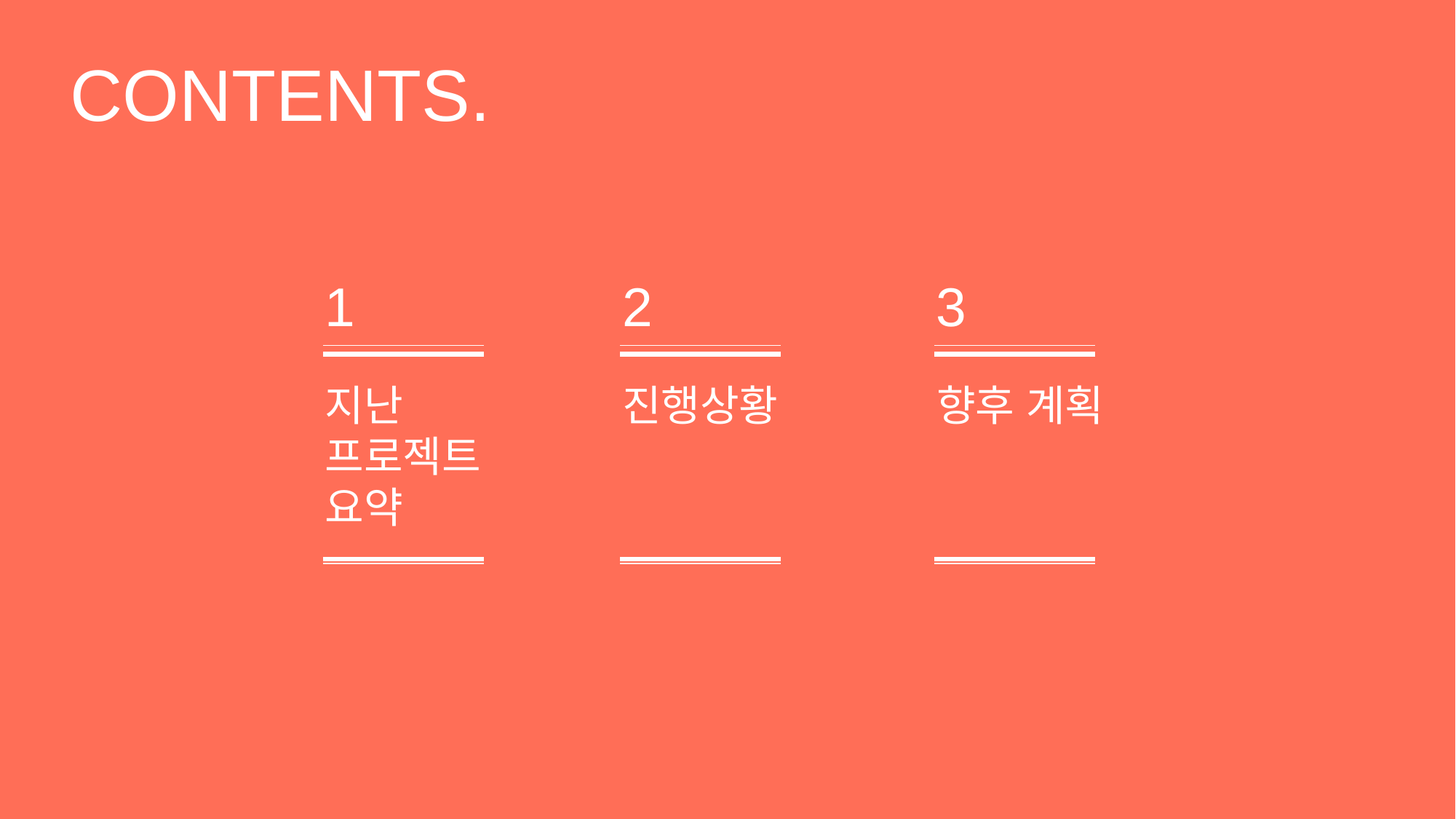

CONTENTS.
1
2
3
지난
프로젝트 요약
진행상황
향후 계획